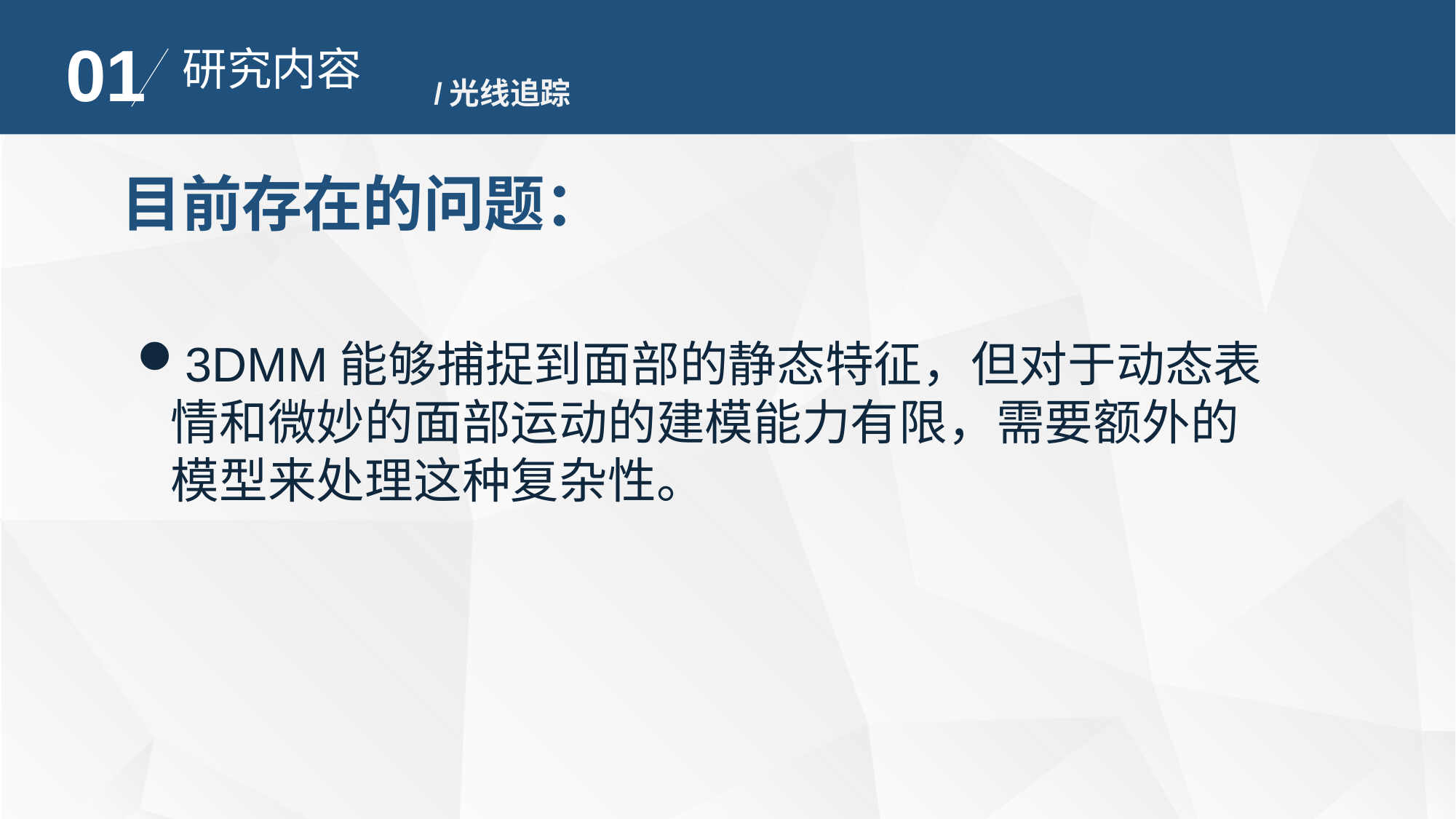

01
研究内容
/光线追踪
目前存在的问题：
3DMM能够捕捉到面部的静态特征，但对于动态表情和微妙的面部运动的建模能力有限，需要额外的模型来处理这种复杂性。